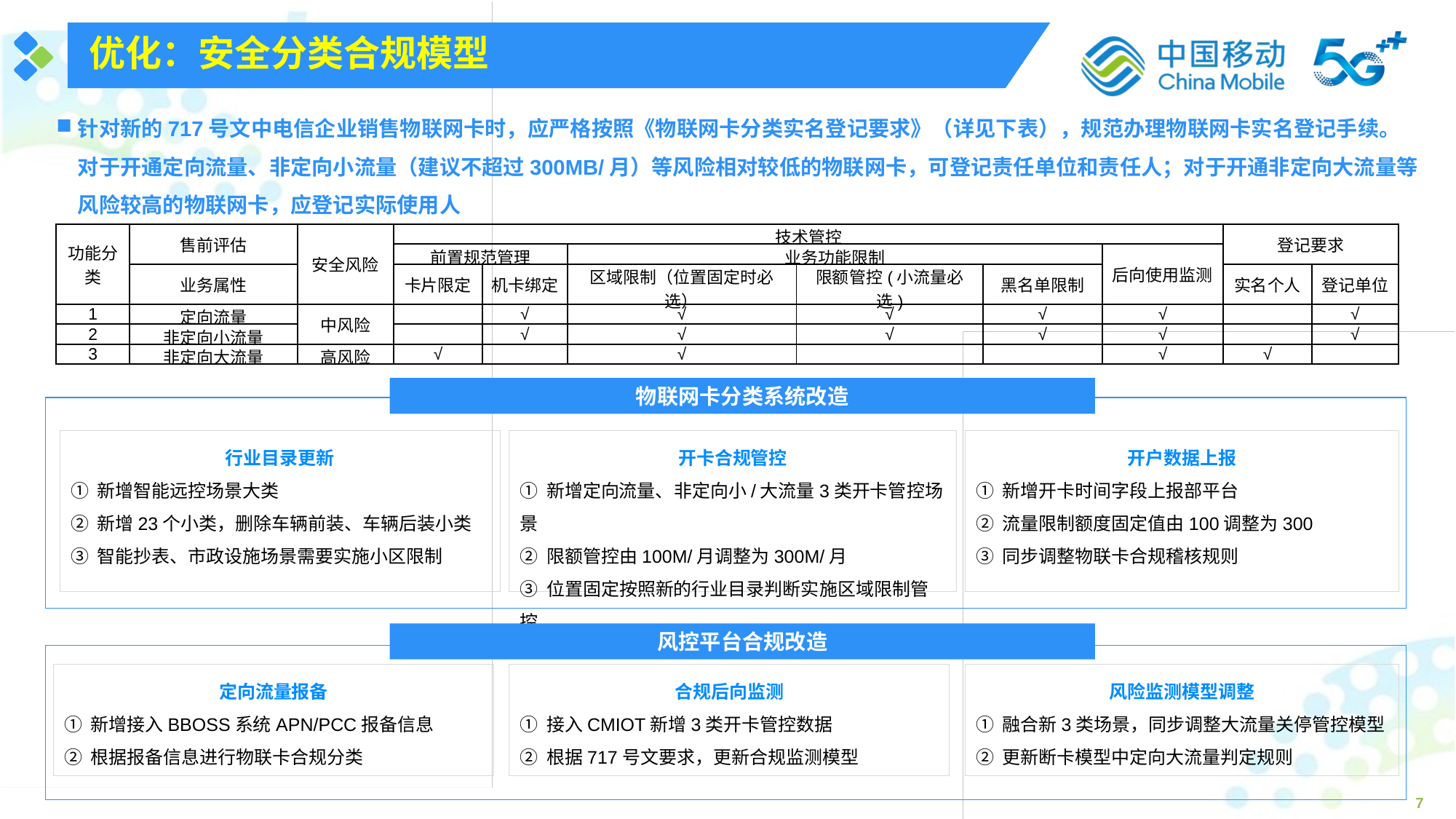

优化：安全分类合规模型

针对新的717号文中电信企业销售物联网卡时，应严格按照《物联网卡分类实名登记要求》（详见下表），规范办理物联网卡实名登记手续。对于开通定向流量、非定向小流量（建议不超过300MB/月）等风险相对较低的物联网卡，可登记责任单位和责任人；对于开通非定向大流量等风险较高的物联网卡，应登记实际使用人
| 功能分类 | 售前评估 | 安全风险 | 技术管控 |  |  |  |  |  | 登记要求 |  |
| --- | --- | --- | --- | --- | --- | --- | --- | --- | --- | --- |
|  |  |  | 前置规范管理 |  | 业务功能限制 |  |  | 后向使用监测 |  |  |
|  | 业务属性 |  | 卡片限定 | 机卡绑定 | 区域限制（位置固定时必选） | 限额管控(小流量必选) | 黑名单限制 |  | 实名个人 | 登记单位 |
| 1 | 定向流量 | 中风险 |  | √ | √ | √ | √ | √ |  | √ |
| 2 | 非定向小流量 |  |  | √ | √ | √ | √ | √ |  | √ |
| 3 | 非定向大流量 | 高风险 | √ |  | √ |  |  | √ | √ |  |
物联网卡分类系统改造
h
行业目录更新
① 新增智能远控场景大类
② 新增23个小类，删除车辆前装、车辆后装小类
③ 智能抄表、市政设施场景需要实施小区限制
开卡合规管控
① 新增定向流量、非定向小/大流量3类开卡管控场景
② 限额管控由100M/月调整为300M/月
③ 位置固定按照新的行业目录判断实施区域限制管控
开户数据上报
① 新增开卡时间字段上报部平台
② 流量限制额度固定值由100调整为300
③ 同步调整物联卡合规稽核规则
风控平台合规改造
h
定向流量报备
① 新增接入BBOSS系统APN/PCC报备信息
② 根据报备信息进行物联卡合规分类
合规后向监测
① 接入CMIOT新增3类开卡管控数据
② 根据717号文要求，更新合规监测模型
风险监测模型调整
① 融合新3类场景，同步调整大流量关停管控模型
② 更新断卡模型中定向大流量判定规则